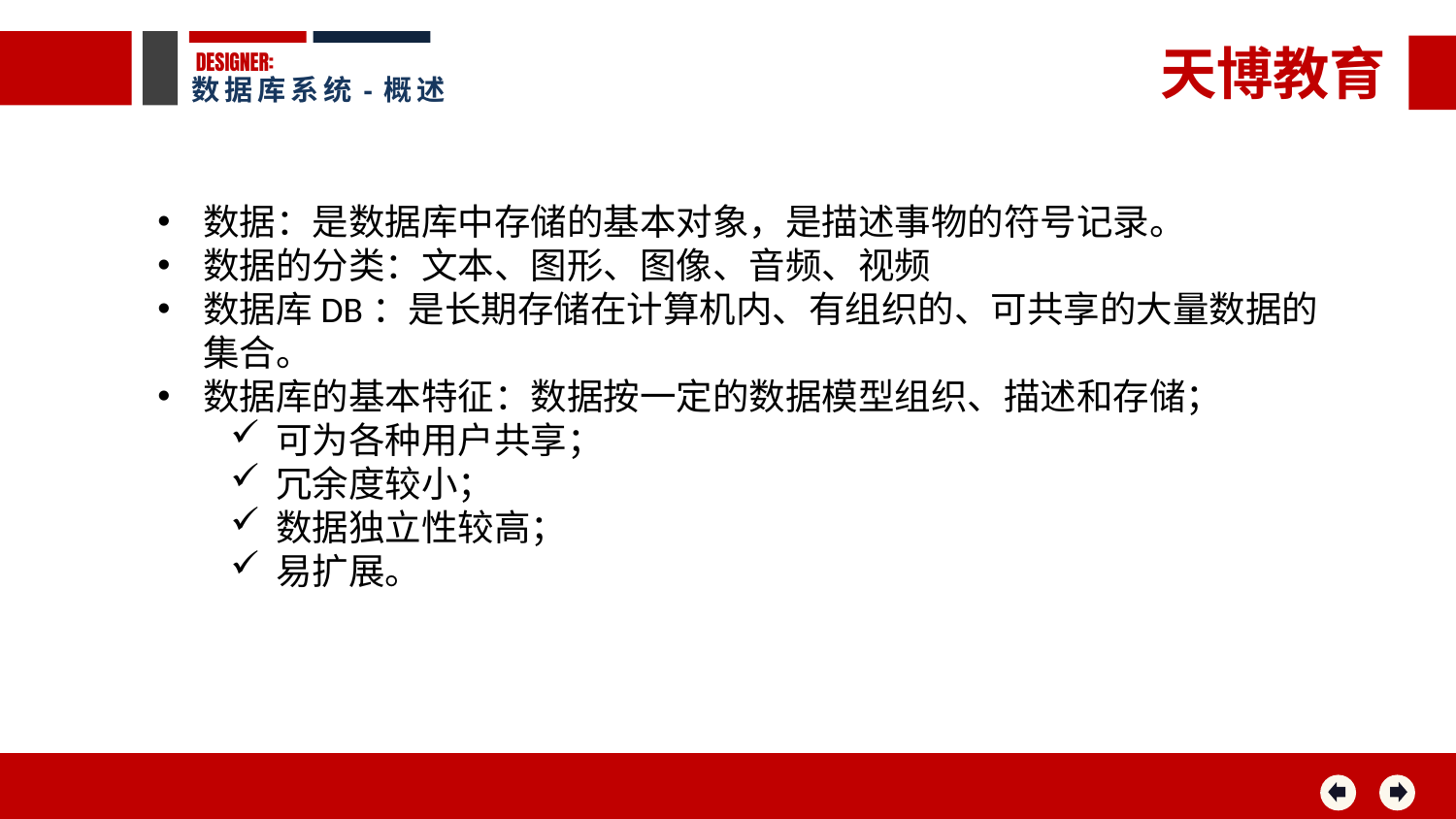

天博教育
DESIGNER:
数据库系统-概述
数据：是数据库中存储的基本对象，是描述事物的符号记录。
数据的分类：文本、图形、图像、音频、视频
数据库DB：是长期存储在计算机内、有组织的、可共享的大量数据的集合。
数据库的基本特征：数据按一定的数据模型组织、描述和存储；
可为各种用户共享；
冗余度较小；
数据独立性较高；
易扩展。